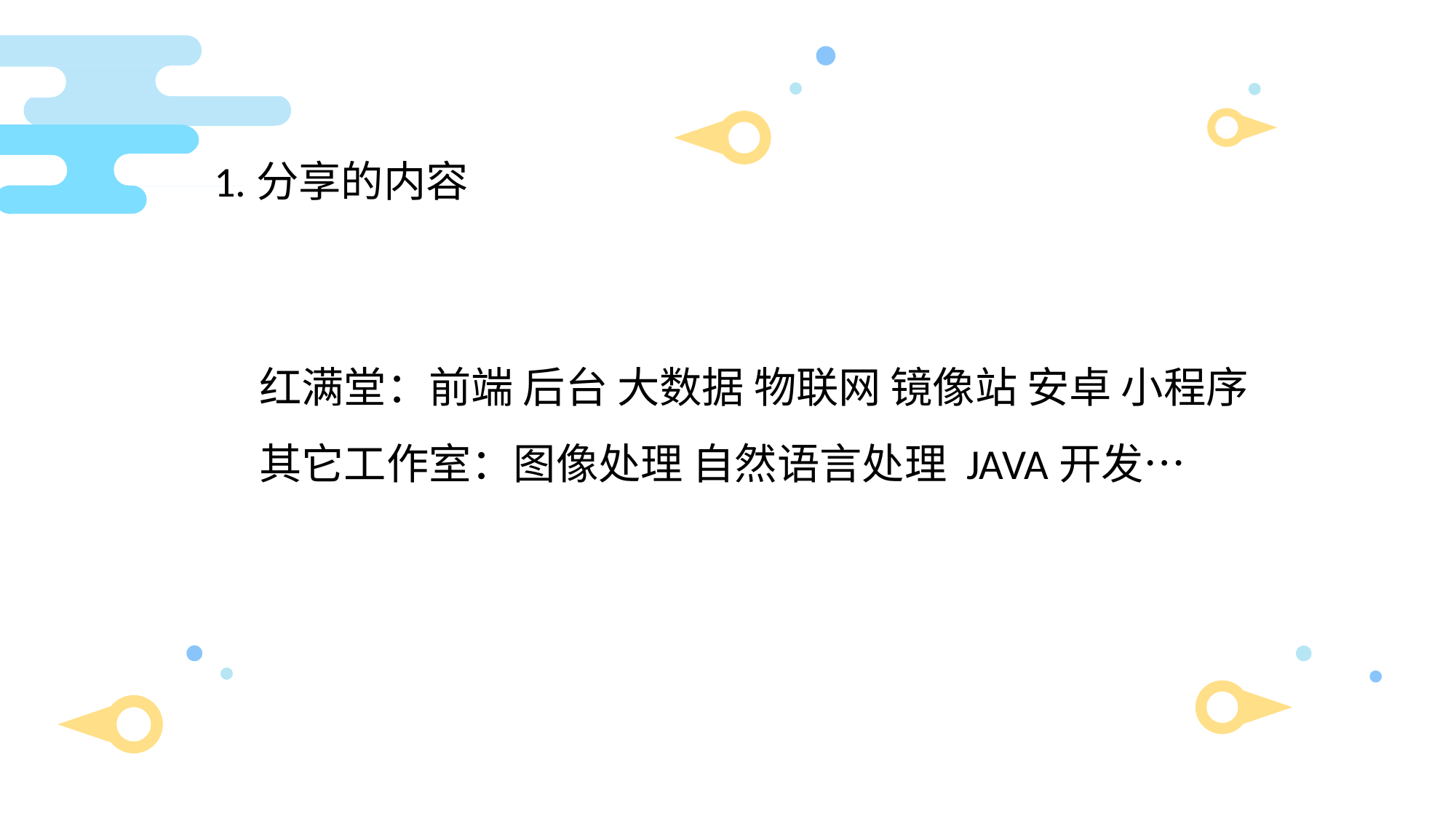

1.分享的内容

红满堂：前端 后台 大数据 物联网 镜像站 安卓 小程序
其它工作室：图像处理 自然语言处理 JAVA开发…